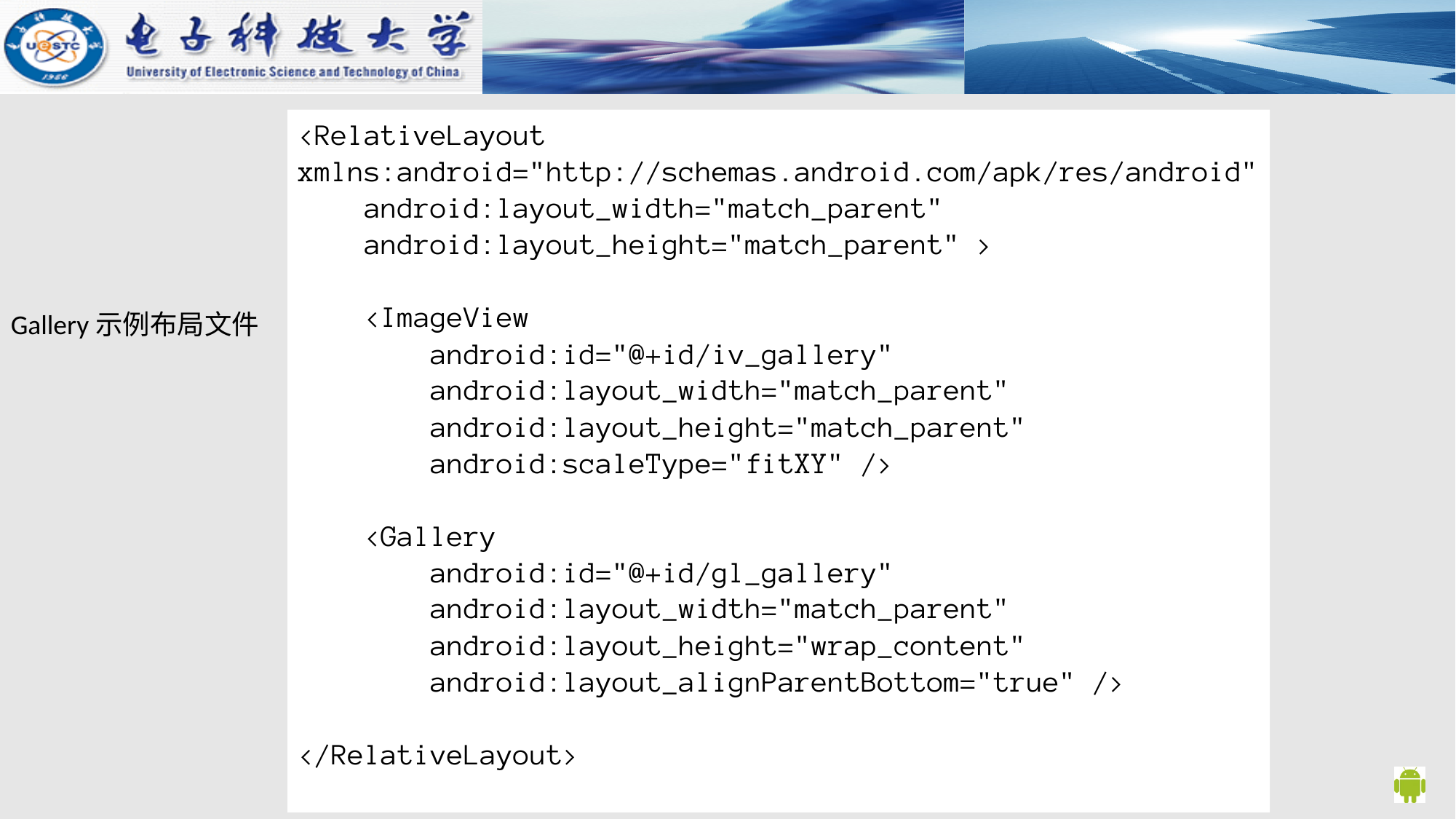

<RelativeLayout xmlns:android="http://schemas.android.com/apk/res/android"
    android:layout_width="match_parent"
    android:layout_height="match_parent" >
    <ImageView
        android:id="@+id/iv_gallery"
        android:layout_width="match_parent"
        android:layout_height="match_parent"
        android:scaleType="fitXY" />
    <Gallery
        android:id="@+id/gl_gallery"
        android:layout_width="match_parent"
        android:layout_height="wrap_content"
        android:layout_alignParentBottom="true" />
</RelativeLayout>
Gallery示例布局文件